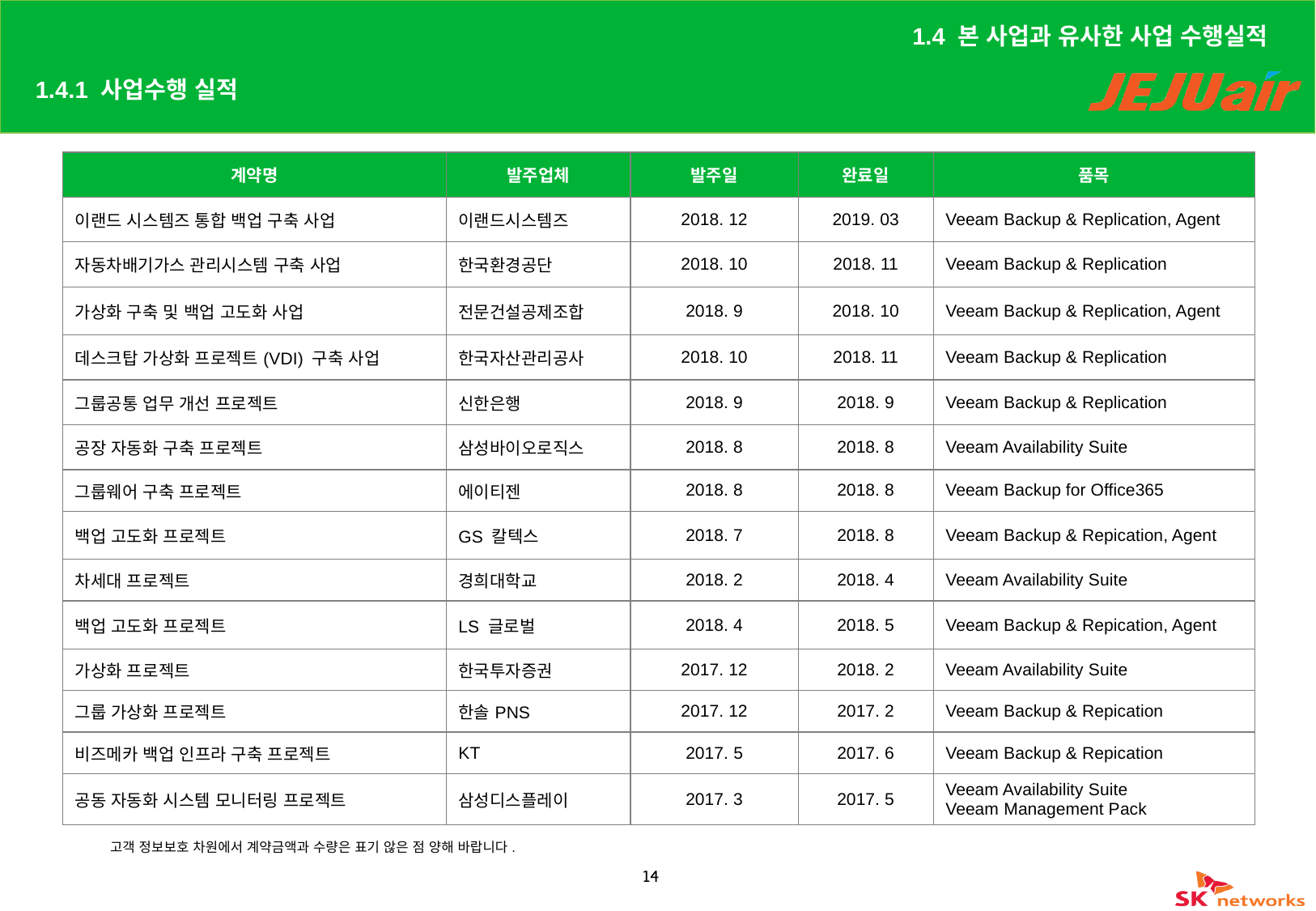

1.4 본 사업과 유사한 사업 수행실적
# 1.4.1 사업수행 실적
| 계약명 | 발주업체 | 발주일 | 완료일 | 품목 |
| --- | --- | --- | --- | --- |
| 이랜드 시스템즈 통합 백업 구축 사업 | 이랜드시스템즈 | 2018. 12 | 2019. 03 | Veeam Backup & Replication, Agent |
| 자동차배기가스 관리시스템 구축 사업 | 한국환경공단 | 2018. 10 | 2018. 11 | Veeam Backup & Replication |
| 가상화 구축 및 백업 고도화 사업 | 전문건설공제조합 | 2018. 9 | 2018. 10 | Veeam Backup & Replication, Agent |
| 데스크탑 가상화 프로젝트(VDI) 구축 사업 | 한국자산관리공사 | 2018. 10 | 2018. 11 | Veeam Backup & Replication |
| 그룹공통 업무 개선 프로젝트 | 신한은행 | 2018. 9 | 2018. 9 | Veeam Backup & Replication |
| 공장 자동화 구축 프로젝트 | 삼성바이오로직스 | 2018. 8 | 2018. 8 | Veeam Availability Suite |
| 그룹웨어 구축 프로젝트 | 에이티젠 | 2018. 8 | 2018. 8 | Veeam Backup for Office365 |
| 백업 고도화 프로젝트 | GS 칼텍스 | 2018. 7 | 2018. 8 | Veeam Backup & Repication, Agent |
| 차세대 프로젝트 | 경희대학교 | 2018. 2 | 2018. 4 | Veeam Availability Suite |
| 백업 고도화 프로젝트 | LS 글로벌 | 2018. 4 | 2018. 5 | Veeam Backup & Repication, Agent |
| 가상화 프로젝트 | 한국투자증권 | 2017. 12 | 2018. 2 | Veeam Availability Suite |
| 그룹 가상화 프로젝트 | 한솔PNS | 2017. 12 | 2017. 2 | Veeam Backup & Repication |
| 비즈메카 백업 인프라 구축 프로젝트 | KT | 2017. 5 | 2017. 6 | Veeam Backup & Repication |
| 공동 자동화 시스템 모니터링 프로젝트 | 삼성디스플레이 | 2017. 3 | 2017. 5 | Veeam Availability Suite Veeam Management Pack |
고객 정보보호 차원에서 계약금액과 수량은 표기 않은 점 양해 바랍니다.

14